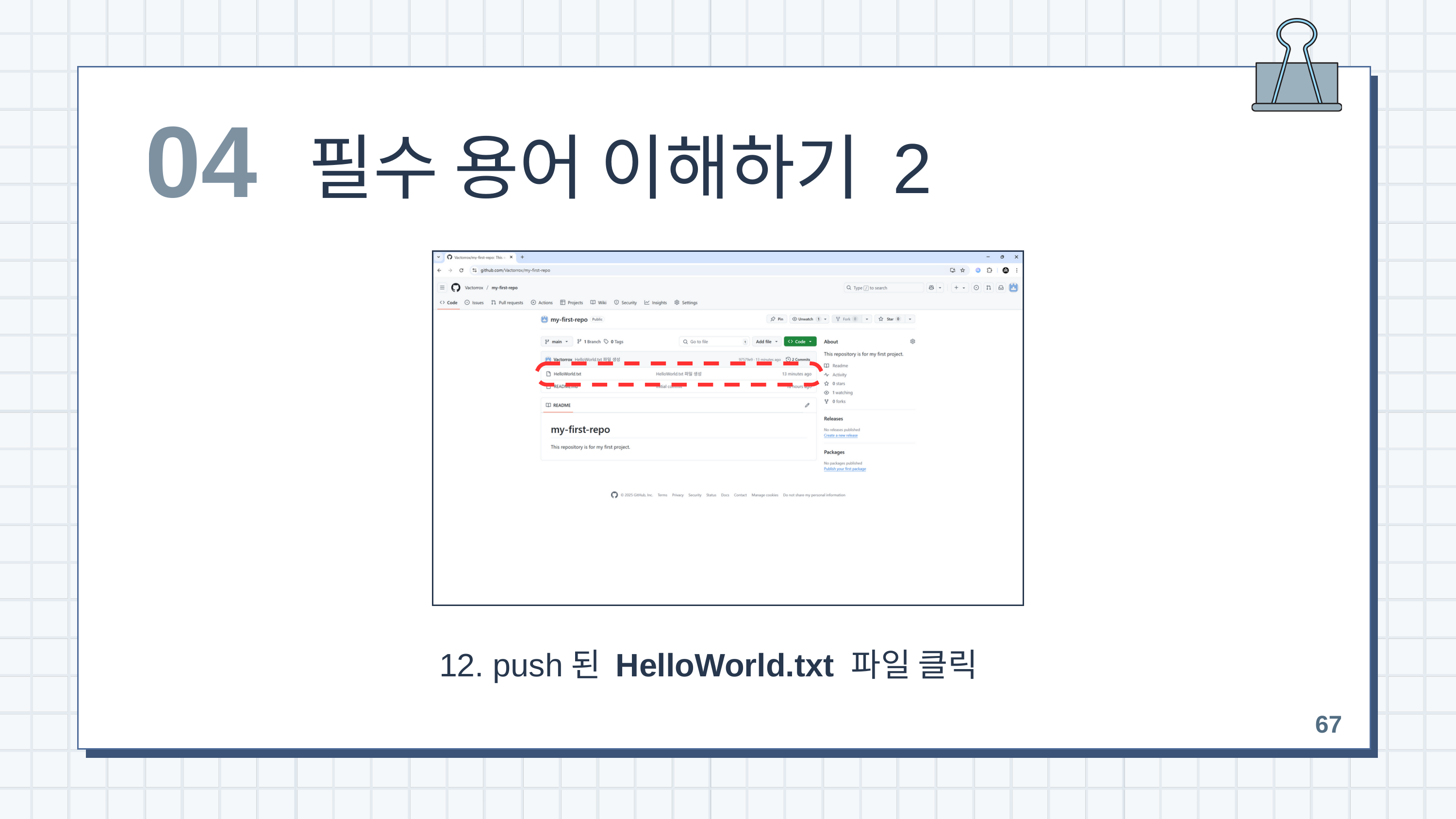

04
필수 용어 이해하기 2

   12. push된 HelloWorld.txt 파일 클릭
67